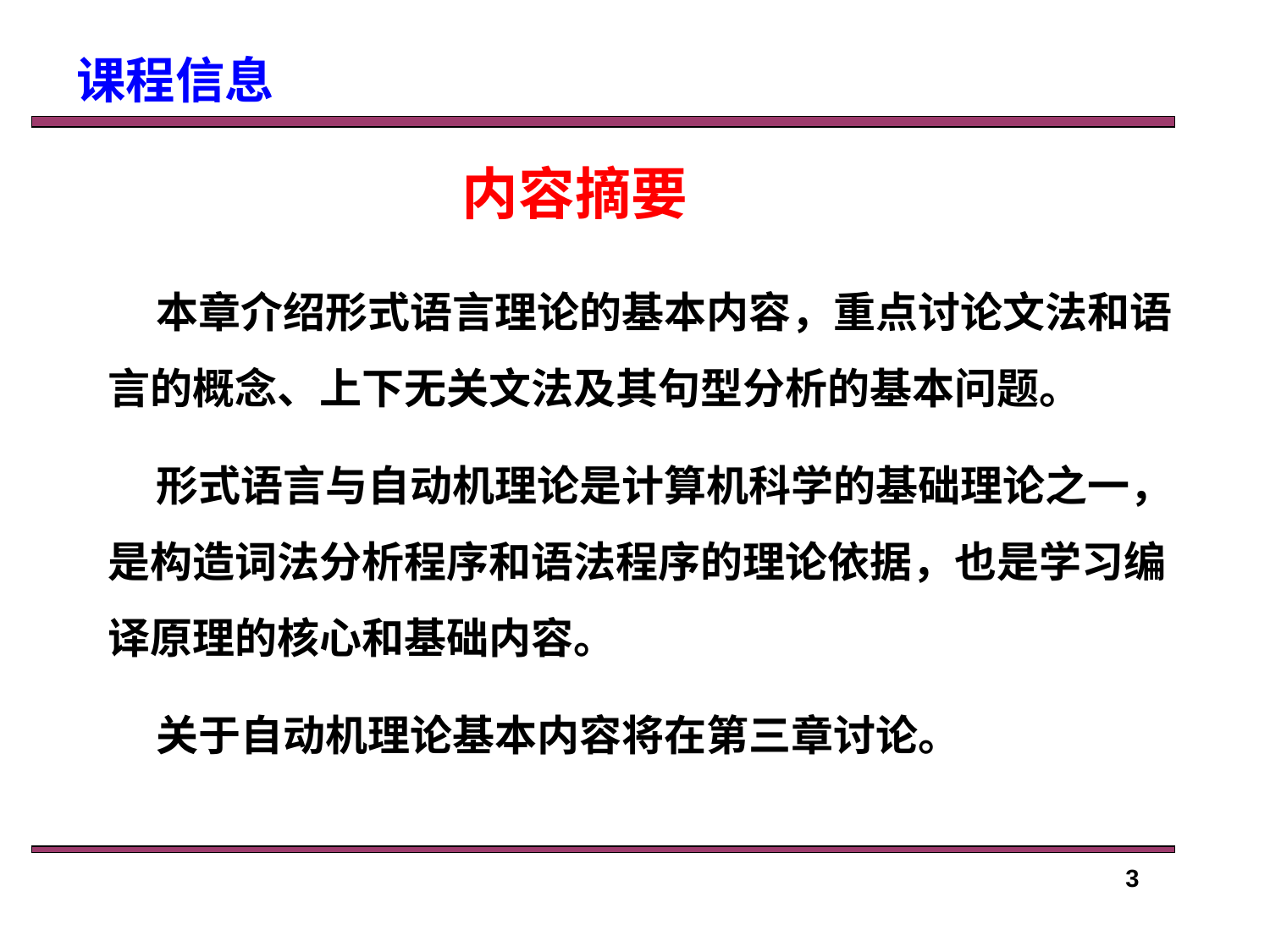

课程信息
内容摘要
    本章介绍形式语言理论的基本内容，重点讨论文法和语言的概念、上下无关文法及其句型分析的基本问题。
    形式语言与自动机理论是计算机科学的基础理论之一，是构造词法分析程序和语法程序的理论依据，也是学习编译原理的核心和基础内容。
    关于自动机理论基本内容将在第三章讨论。
3